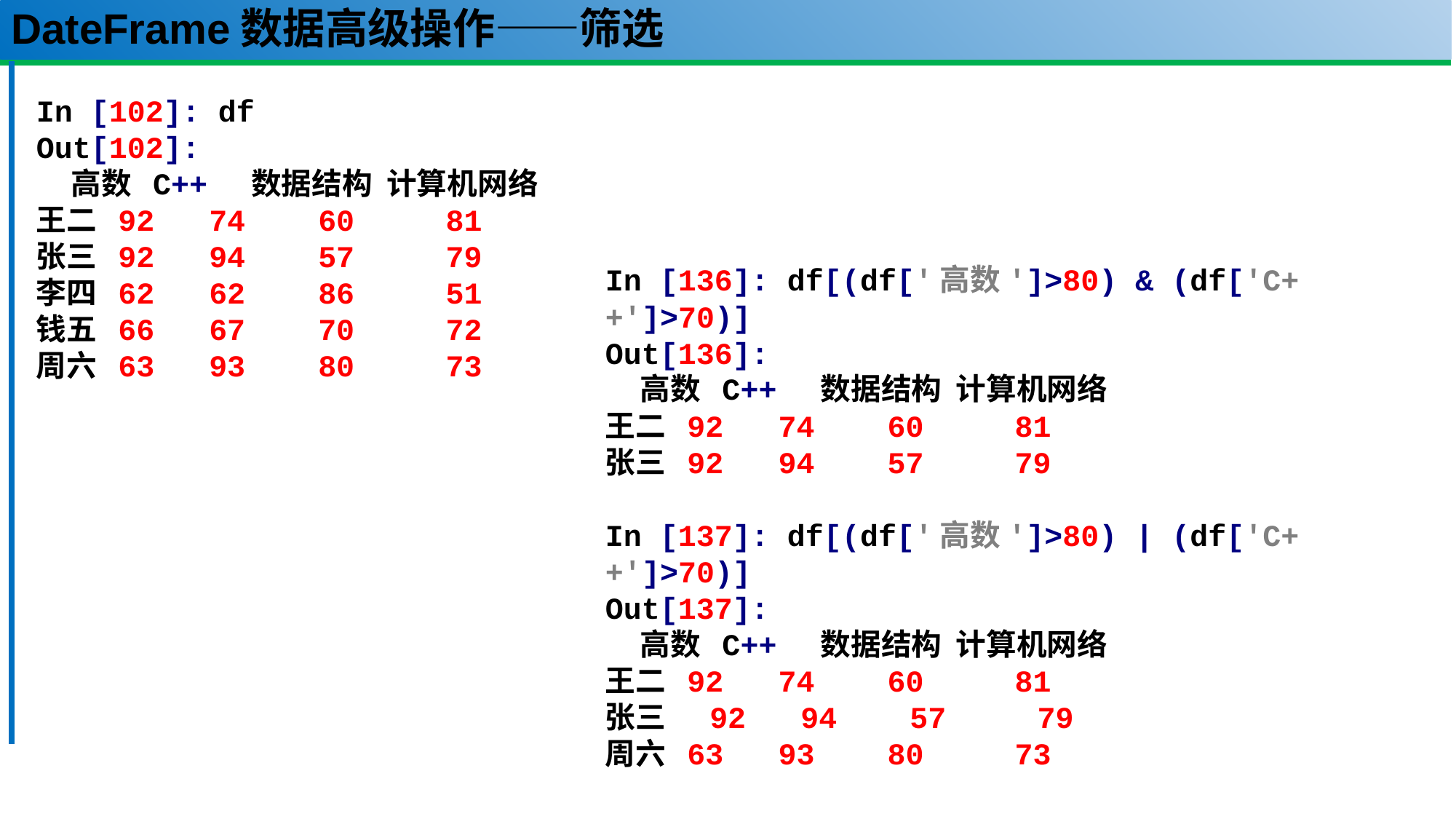

# DateFrame数据高级操作——筛选
In [102]: df
Out[102]:
    高数  C++  数据结构  计算机网络
王二  92   74    60     81
张三  92   94    57     79
李四  62   62    86     51
钱五  66   67    70     72
周六  63   93    80     73
In [136]: df[(df['高数']>80) & (df['C++']>70)]
Out[136]:
    高数  C++  数据结构  计算机网络
王二  92   74    60     81
张三  92   94    57     79

In [137]: df[(df['高数']>80) | (df['C++']>70)]
Out[137]:
    高数  C++  数据结构  计算机网络
王二  92   74    60     81
张三  92   94    57     79
周六  63   93    80     73